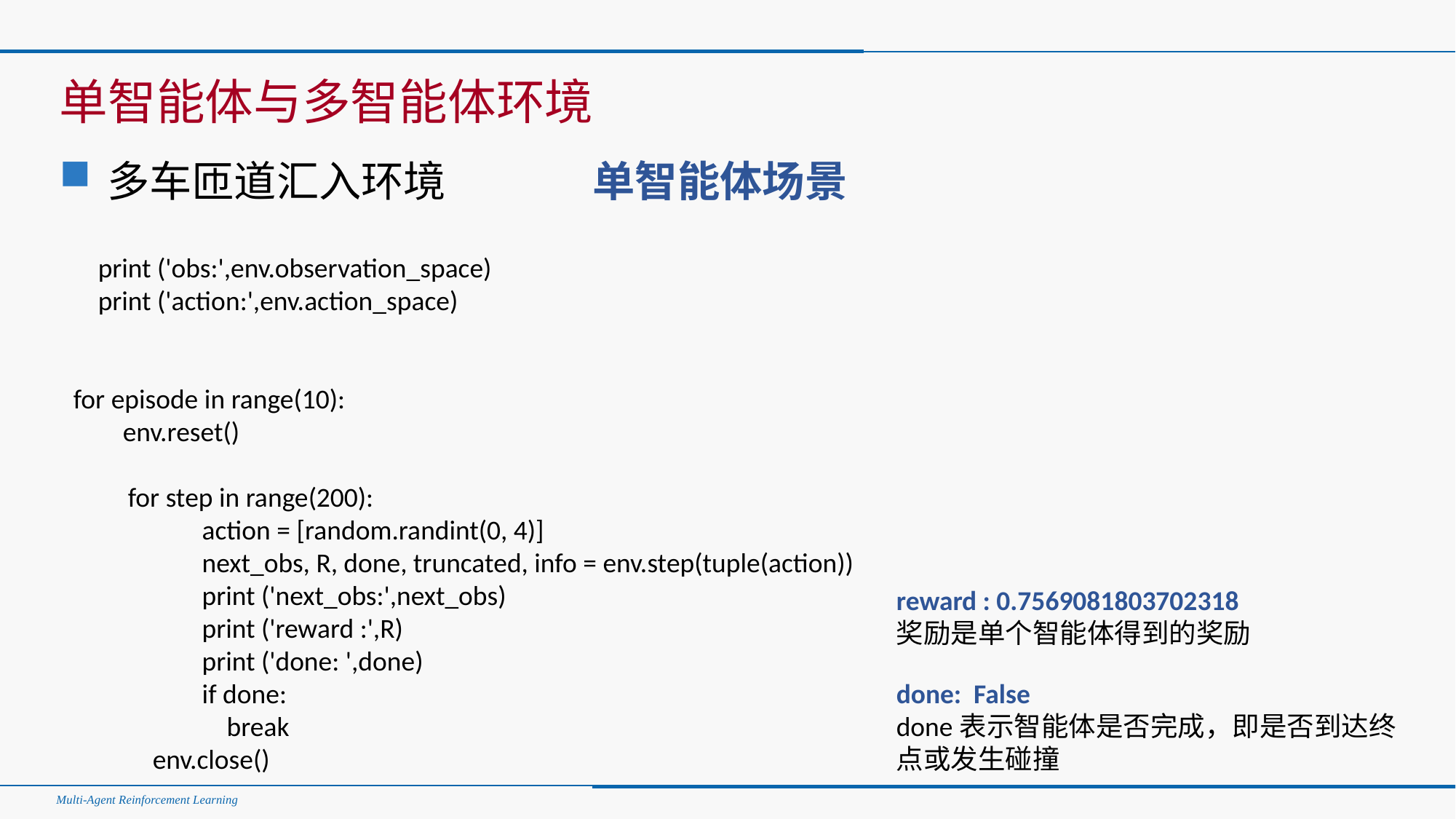

#
单智能体与多智能体环境
多车匝道汇入环境

单智能体场景
    print ('obs:',env.observation_space)
    print ('action:',env.action_space)

for episode in range(10):
        env.reset()

for step in range(200):
            action = [random.randint(0, 4)]
            next_obs, R, done, truncated, info = env.step(tuple(action))
            print ('next_obs:',next_obs)
            print ('reward :',R)
            print ('done: ',done)
            if done:
                break
    env.close()

reward : 0.7569081803702318
奖励是单个智能体得到的奖励
done:  False
done表示智能体是否完成，即是否到达终点或发生碰撞
18